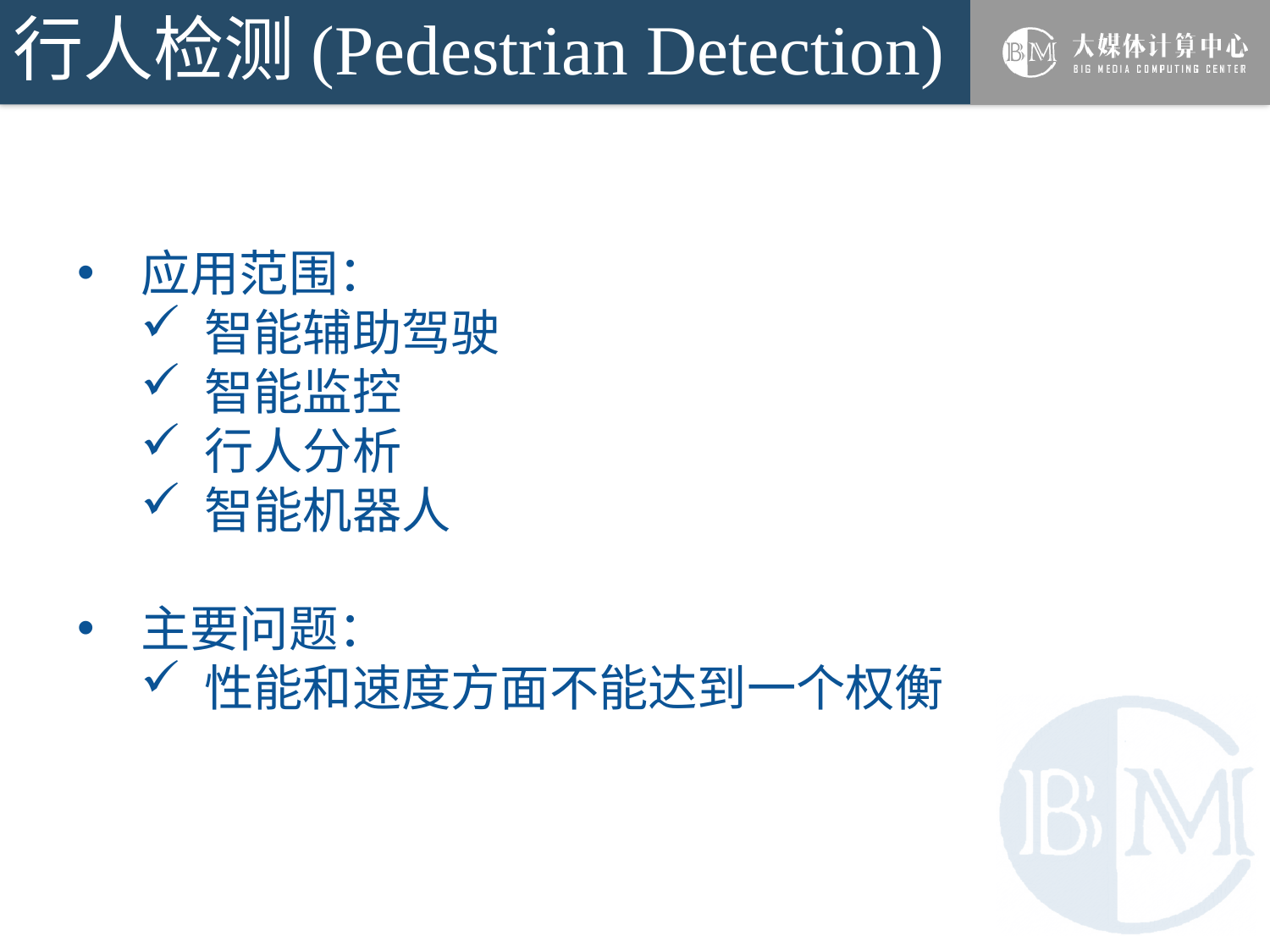

# 行人检测(Pedestrian Detection)
应用范围：
智能辅助驾驶
智能监控
行人分析
智能机器人

主要问题：
性能和速度方面不能达到一个权衡